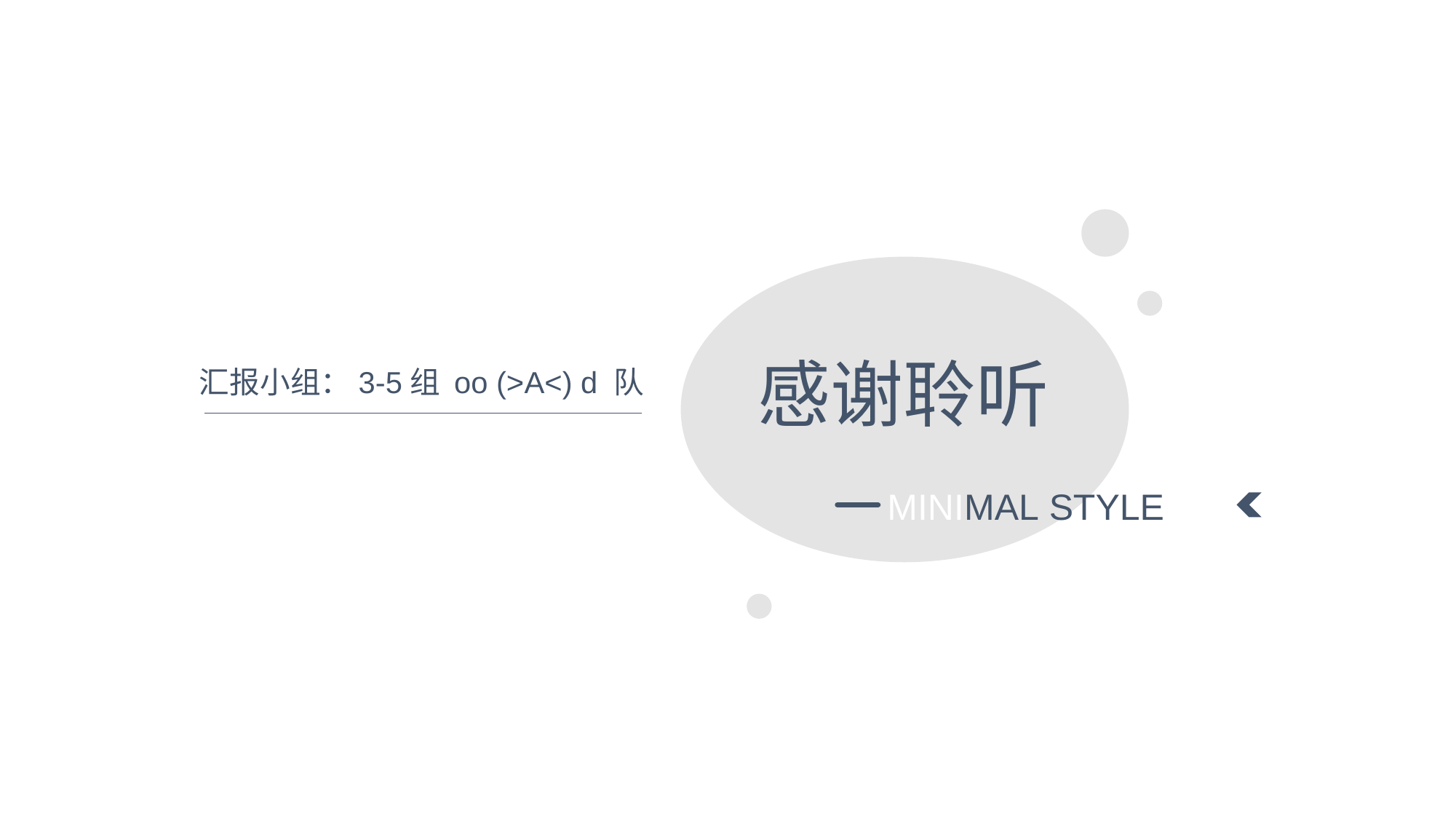

感谢聆听
汇报小组：3-5组 oo (>A<) d 队
MINIMAL STYLE